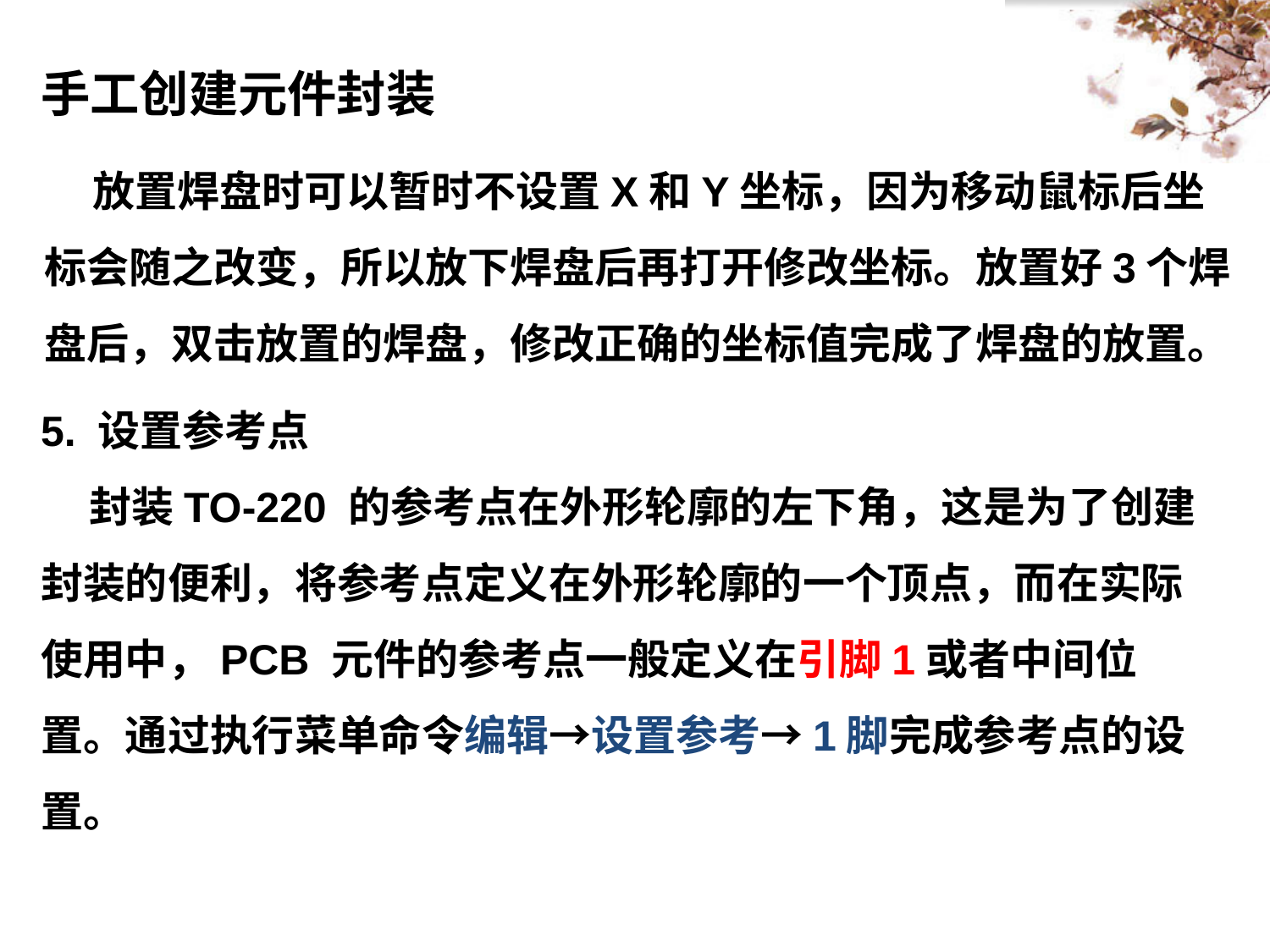

手工创建元件封装
    放置焊盘时可以暂时不设置X和Y坐标，因为移动鼠标后坐标会随之改变，所以放下焊盘后再打开修改坐标。放置好3个焊盘后，双击放置的焊盘，修改正确的坐标值完成了焊盘的放置。
5. 设置参考点
    封装TO-220 的参考点在外形轮廓的左下角，这是为了创建封装的便利，将参考点定义在外形轮廓的一个顶点，而在实际使用中，PCB 元件的参考点一般定义在引脚1或者中间位置。通过执行菜单命令编辑→设置参考→1脚完成参考点的设置。